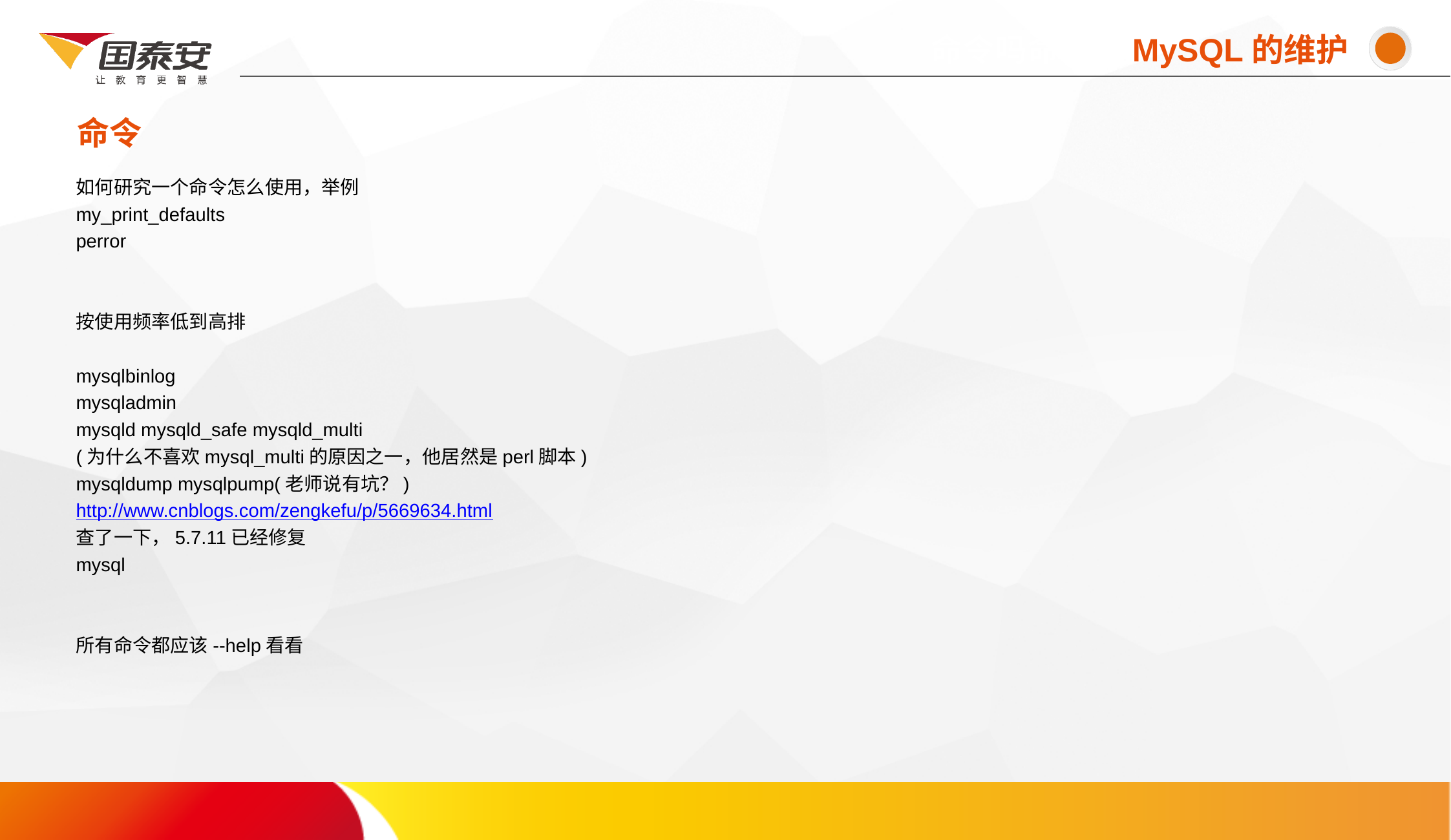

命令吗命令命MySQL的维护
命令

# 如何研究一个命令怎么使用，举例 my_print_defaults perror 按使用频率低到高排 mysqlbinlog mysqladmin mysqld mysqld_safe mysqld_multi (为什么不喜欢mysql_multi的原因之一，他居然是perl脚本) mysqldump mysqlpump(老师说有坑？) http://www.cnblogs.com/zengkefu/p/5669634.html 查了一下，5.7.11已经修复 mysql 所有命令都应该--help看看